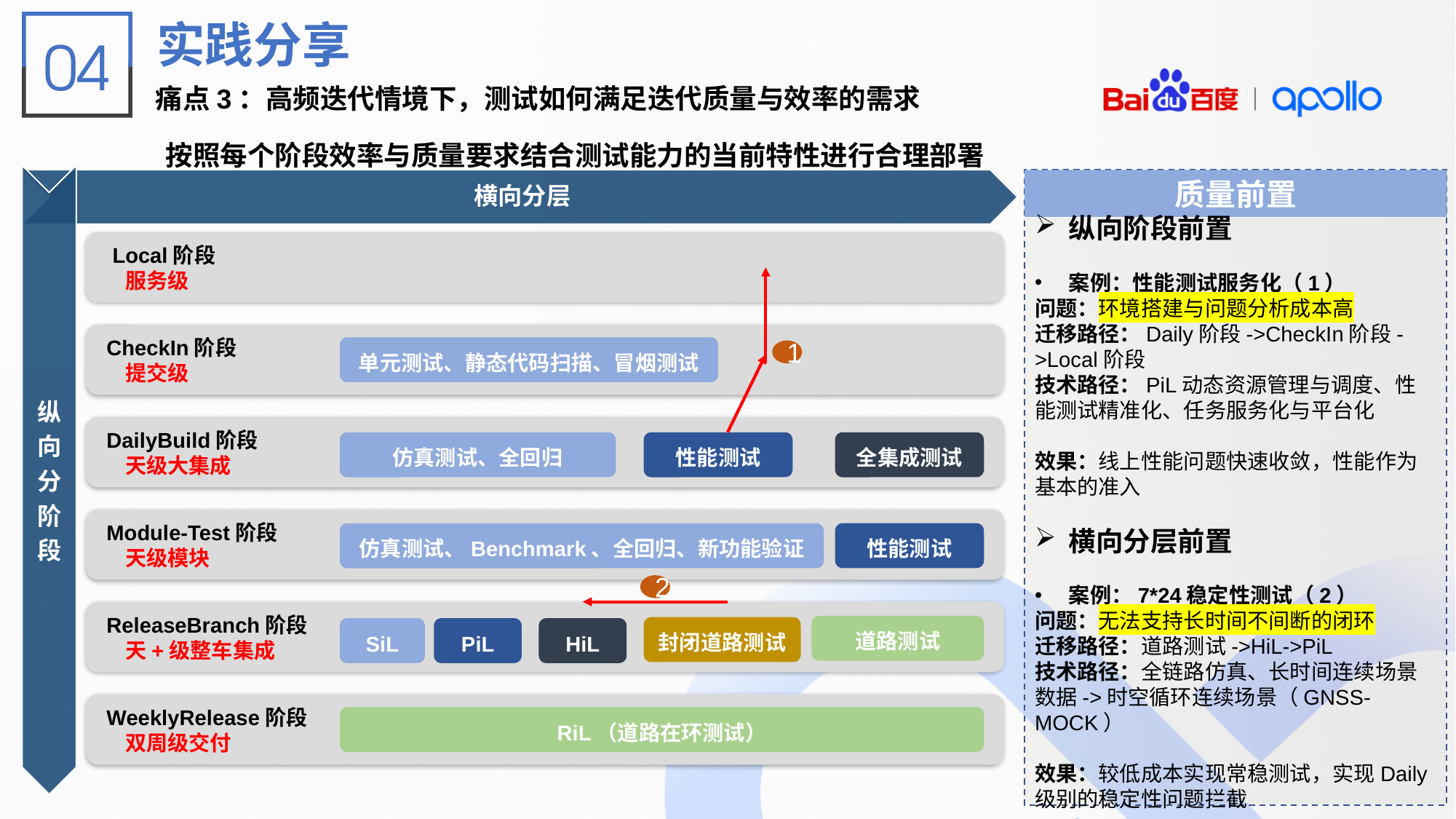

实践分享
痛点3：高频迭代情境下，测试如何满足迭代质量与效率的需求

04

按照每个阶段效率与质量要求结合测试能力的当前特性进行合理部署

横向分层
  Local阶段
    服务级
 CheckIn阶段
    提交级
单元测试、静态代码扫描、冒烟测试
 DailyBuild阶段
    天级大集成
仿真测试、全回归
性能测试
全集成测试
 Module-Test阶段
    天级模块
性能测试
仿真测试、Benchmark、全回归、新功能验证
 ReleaseBranch阶段
    天+级整车集成
道路测试
封闭道路测试
SiL
PiL
HiL
 WeeklyRelease阶段
    双周级交付
RiL（道路在环测试）

纵
向
分
阶
段

质量前置
纵向阶段前置

案例：性能测试服务化（1）
问题：环境搭建与问题分析成本高
迁移路径：Daily阶段->CheckIn阶段->Local阶段
技术路径：PiL动态资源管理与调度、性能测试精准化、任务服务化与平台化

效果：线上性能问题快速收敛，性能作为基本的准入

横向分层前置

案例：7*24稳定性测试（2）
问题：无法支持长时间不间断的闭环
迁移路径：道路测试->HiL->PiL
技术路径：全链路仿真、长时间连续场景数据->时空循环连续场景（GNSS-MOCK）

效果：较低成本实现常稳测试，实现Daily级别的稳定性问题拦截
1
2